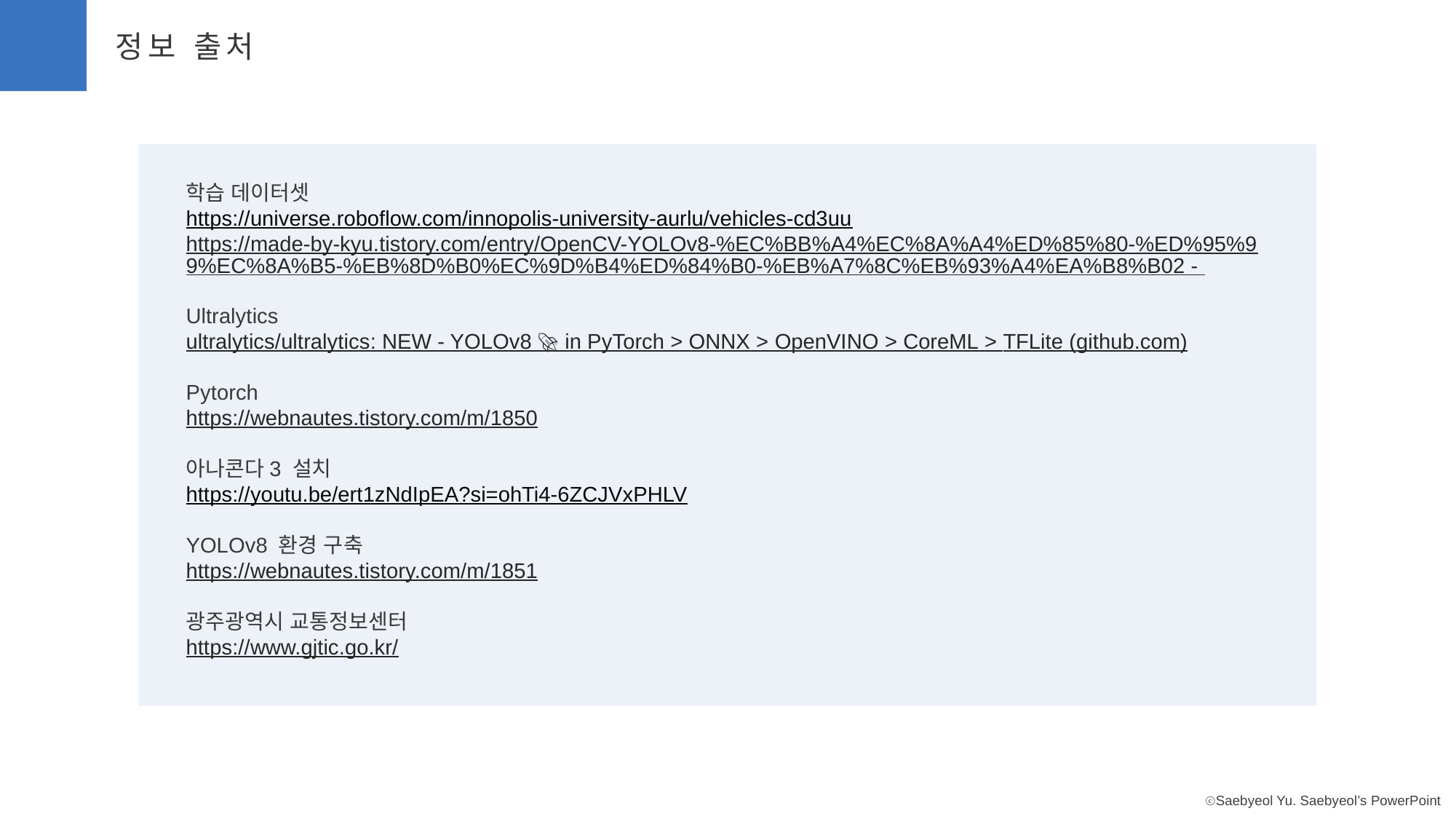

정보 출처

학습 데이터셋
https://universe.roboflow.com/innopolis-university-aurlu/vehicles-cd3uu
https://made-by-kyu.tistory.com/entry/OpenCV-YOLOv8-%EC%BB%A4%EC%8A%A4%ED%85%80-%ED%95%99%EC%8A%B5-%EB%8D%B0%EC%9D%B4%ED%84%B0-%EB%A7%8C%EB%93%A4%EA%B8%B02 -

Ultralytics
ultralytics/ultralytics: NEW - YOLOv8 🚀 in PyTorch > ONNX > OpenVINO > CoreML > TFLite (github.com)

Pytorch
https://webnautes.tistory.com/m/1850

아나콘다3 설치
https://youtu.be/ert1zNdIpEA?si=ohTi4-6ZCJVxPHLV

YOLOv8 환경 구축
https://webnautes.tistory.com/m/1851

광주광역시 교통정보센터
https://www.gjtic.go.kr/